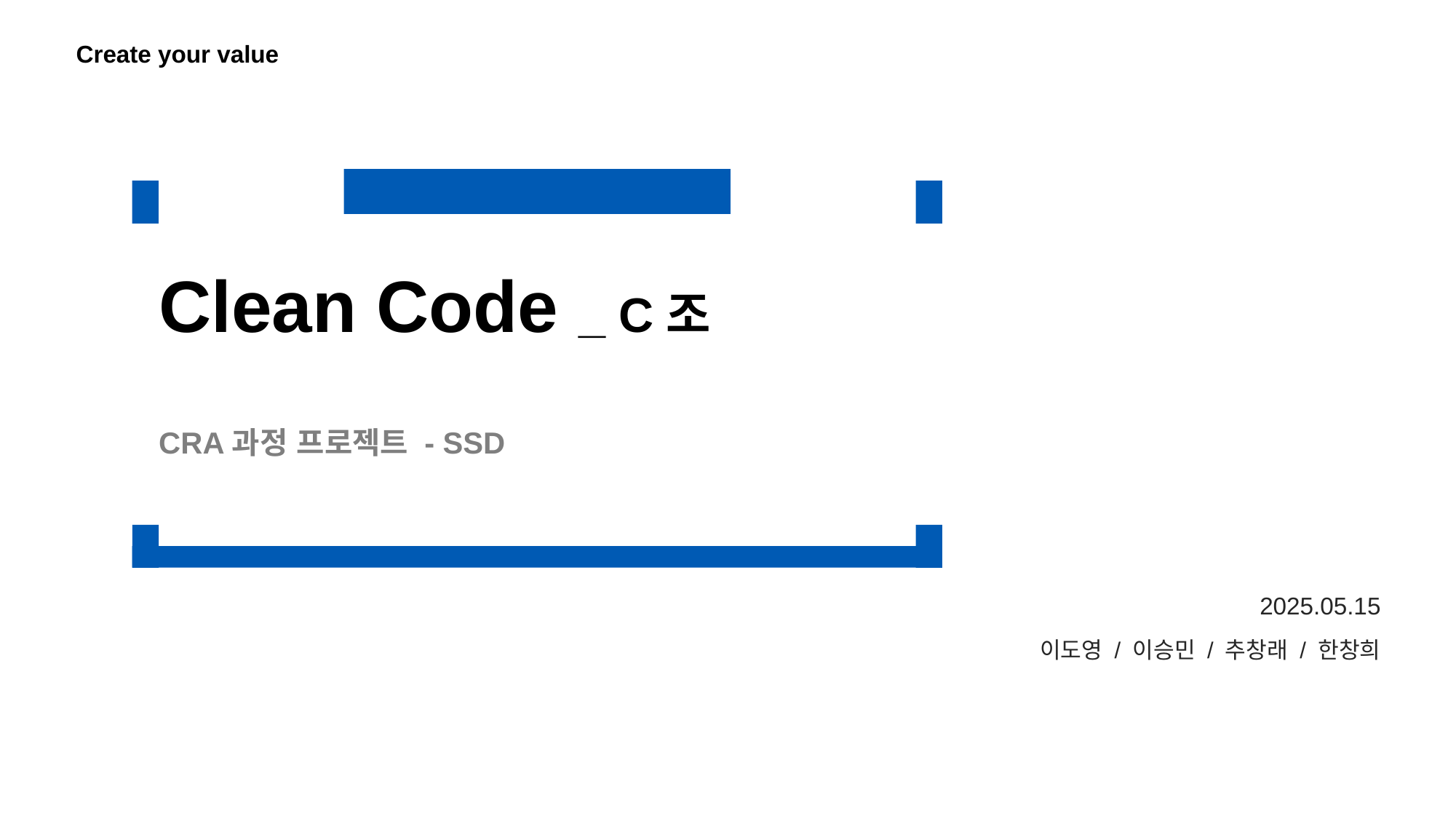

Clean Code _ C조
CRA과정 프로젝트 - SSD
2025.05.15
이도영 / 이승민 / 추창래 / 한창희